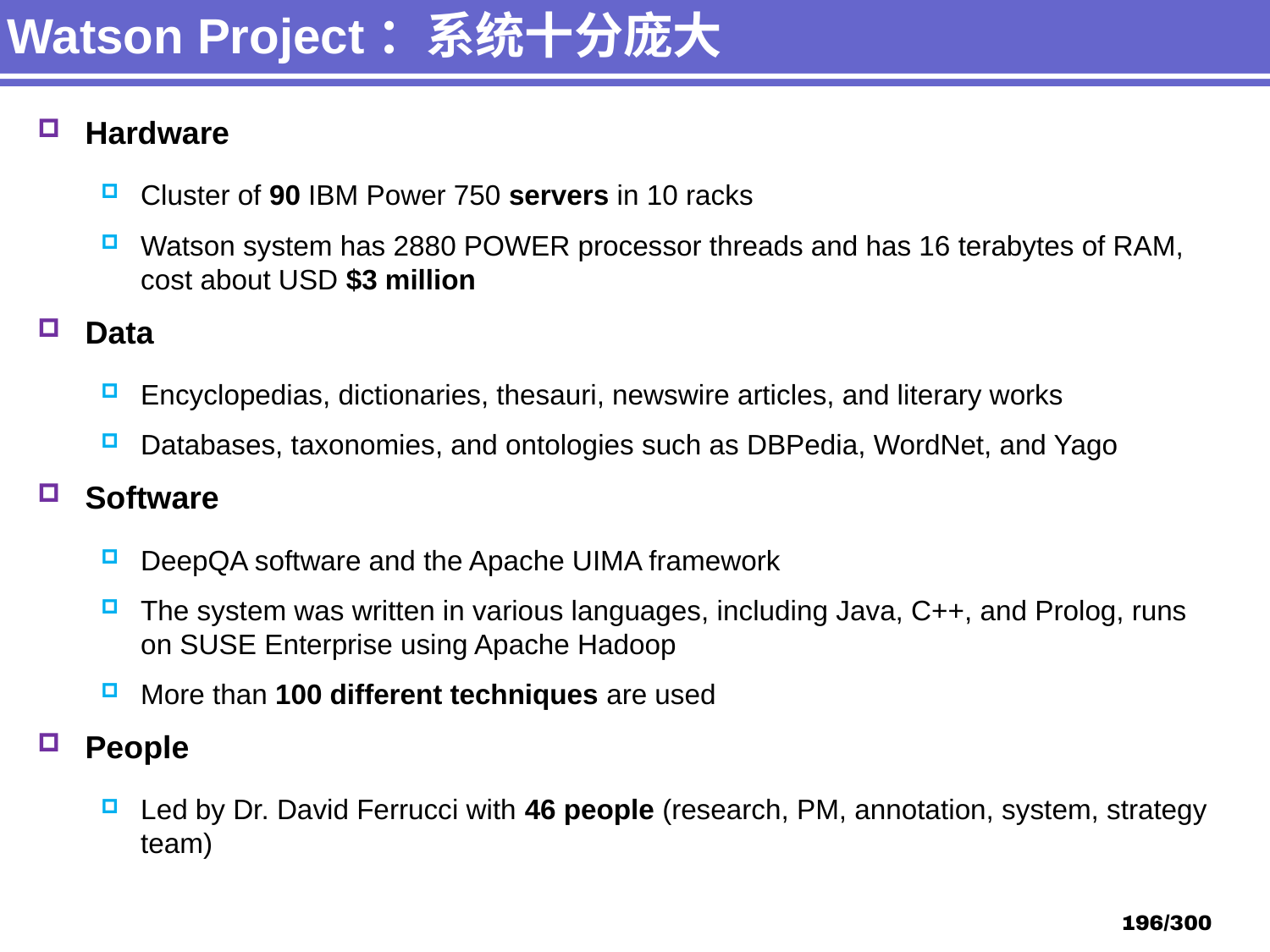

# Watson Project：系统十分庞大
Hardware
Cluster of 90 IBM Power 750 servers in 10 racks
Watson system has 2880 POWER processor threads and has 16 terabytes of RAM, cost about USD $3 million
Data
Encyclopedias, dictionaries, thesauri, newswire articles, and literary works
Databases, taxonomies, and ontologies such as DBPedia, WordNet, and Yago
Software
DeepQA software and the Apache UIMA framework
The system was written in various languages, including Java, C++, and Prolog, runs on SUSE Enterprise using Apache Hadoop
More than 100 different techniques are used
People
Led by Dr. David Ferrucci with 46 people (research, PM, annotation, system, strategy team)

196/300